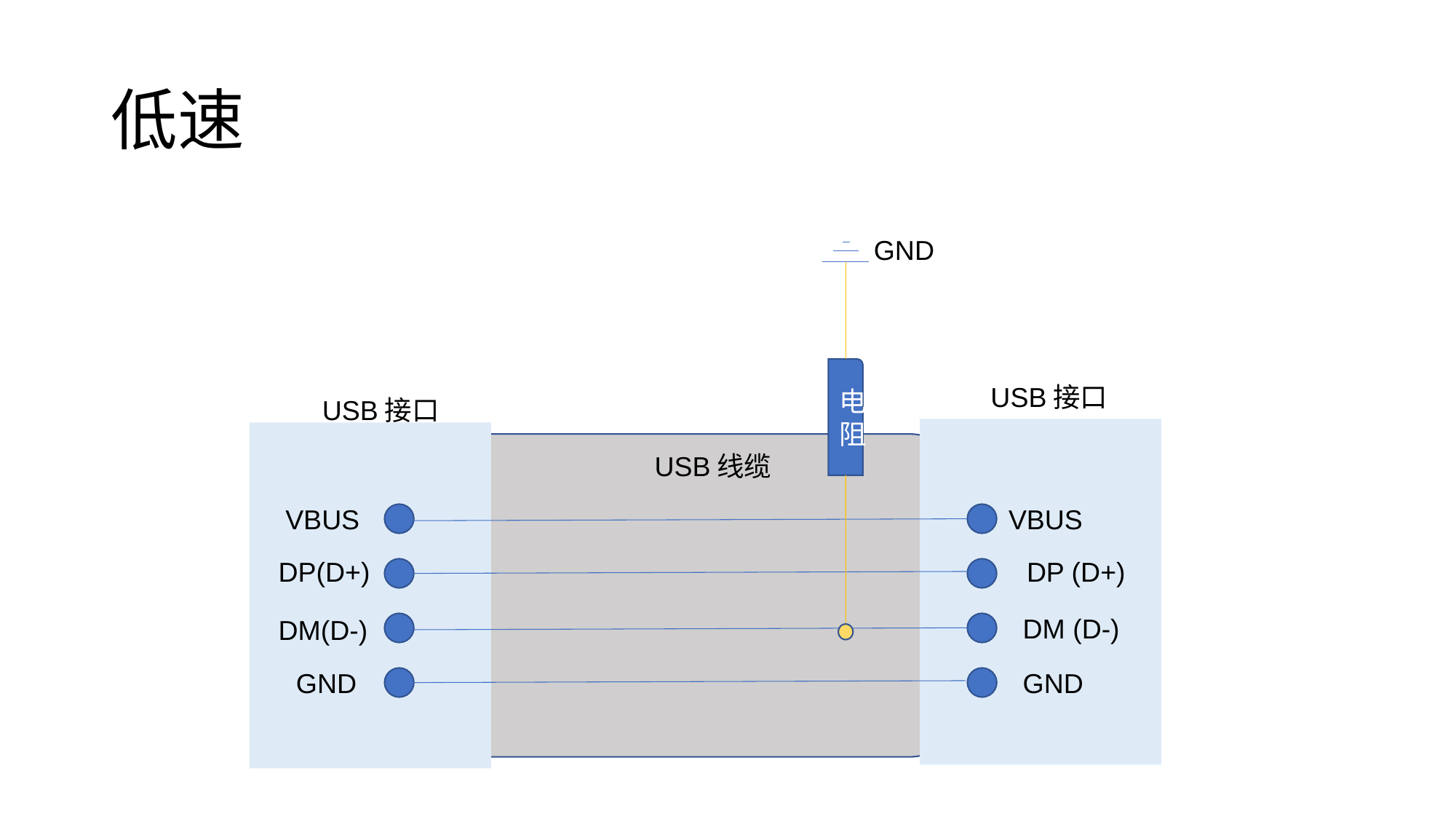

# 低速
GND
电阻
USB接口
USB接口

USB线缆
VBUS
VBUS

DP (D+)
DP(D+)

DM (D-)
DM(D-)

GND
GND